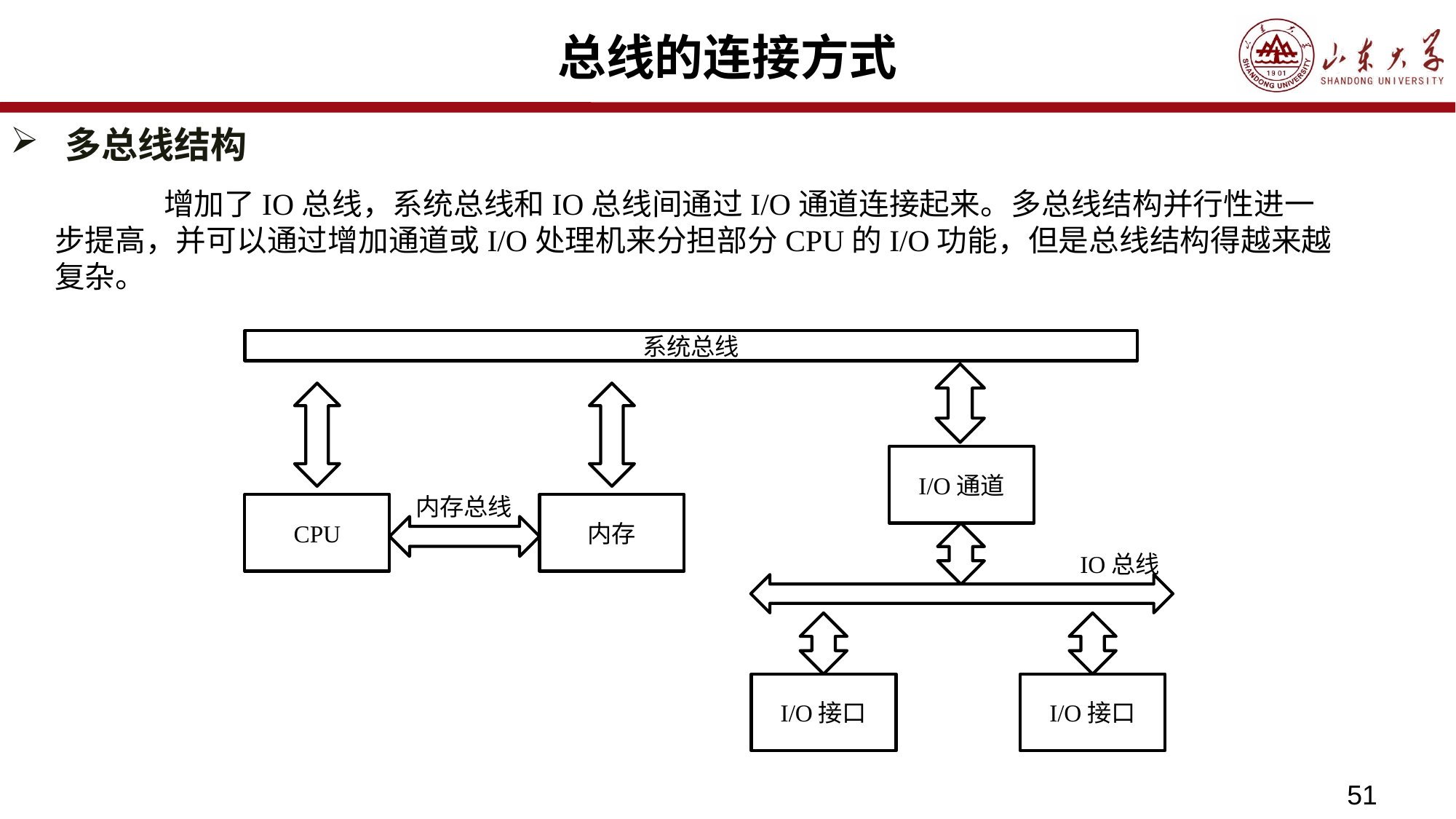

# 总线的连接方式
多总线结构
	增加了IO总线，系统总线和IO总线间通过I/O通道连接起来。多总线结构并行性进一步提高，并可以通过增加通道或I/O处理机来分担部分CPU的I/O功能，但是总线结构得越来越复杂。
系统总线

内存总线
CPU
内存

I/O通道

IO总线

I/O接口
I/O接口
51